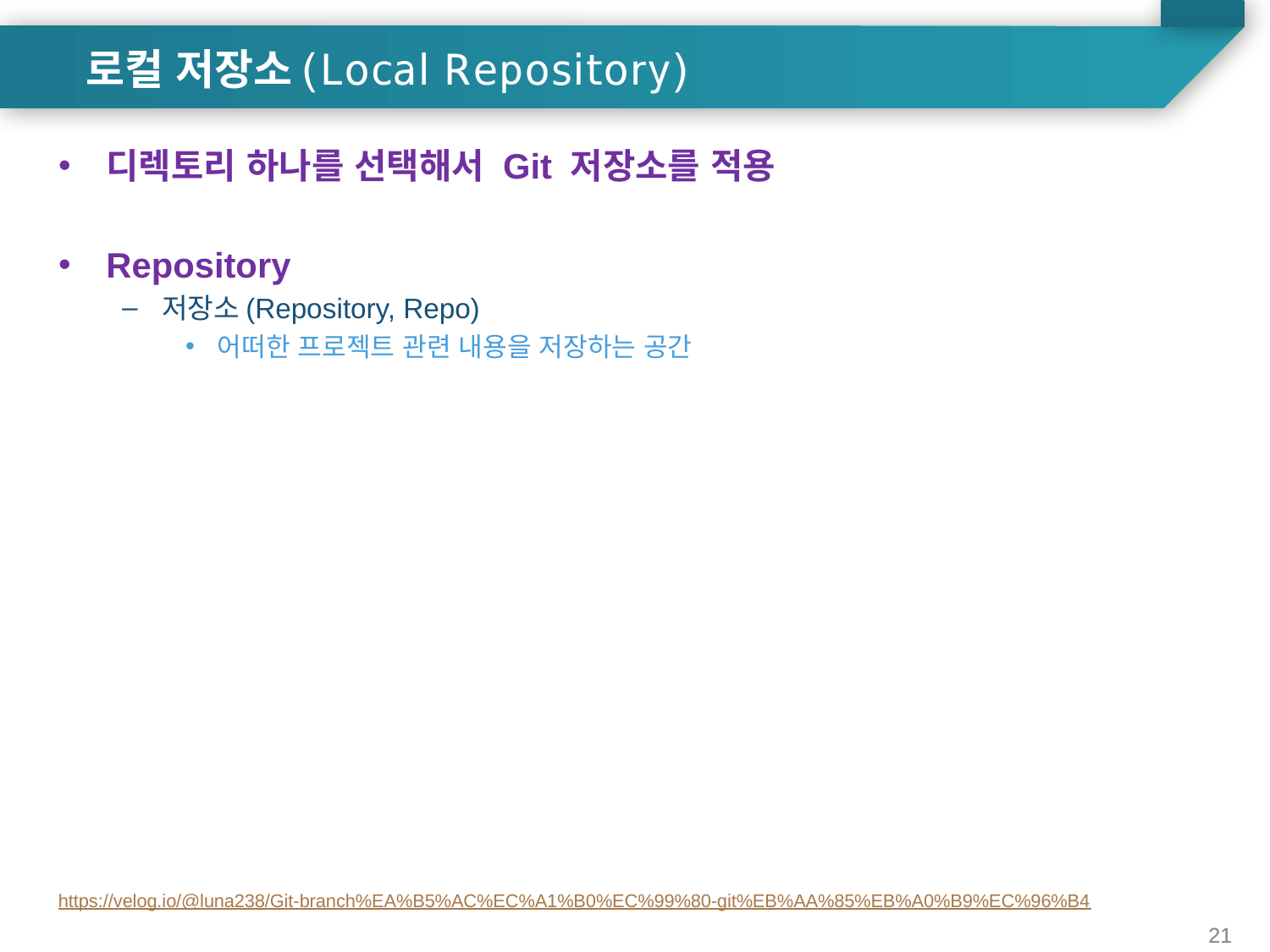

로컬 저장소(Local Repository)
디렉토리 하나를 선택해서 Git 저장소를 적용

Repository
저장소(Repository, Repo)
어떠한 프로젝트 관련 내용을 저장하는 공간
https://velog.io/@luna238/Git-branch%EA%B5%AC%EC%A1%B0%EC%99%80-git%EB%AA%85%EB%A0%B9%EC%96%B4

21